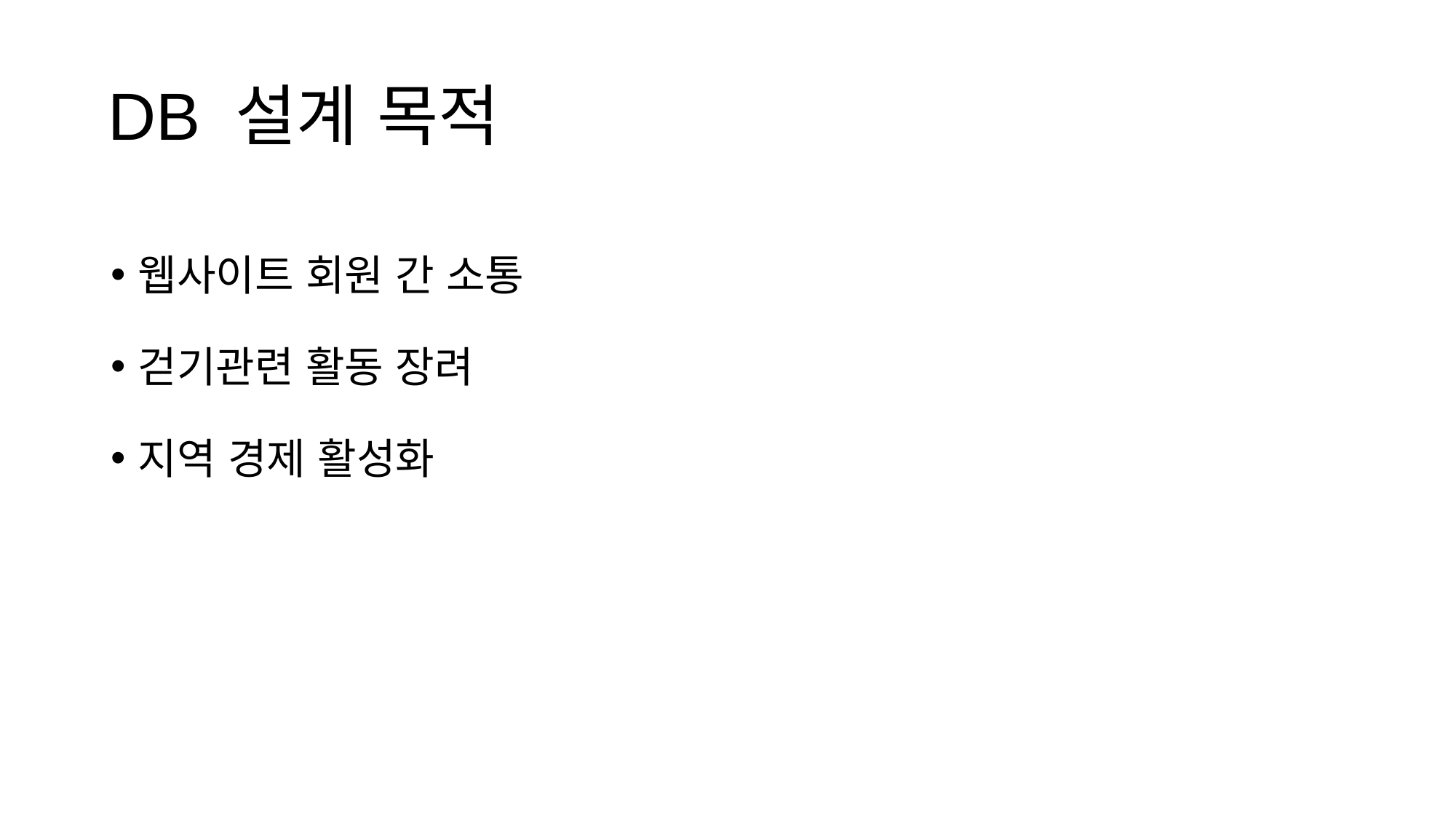

# DB 설계 목적
웹사이트 회원 간 소통
걷기관련 활동 장려
지역 경제 활성화